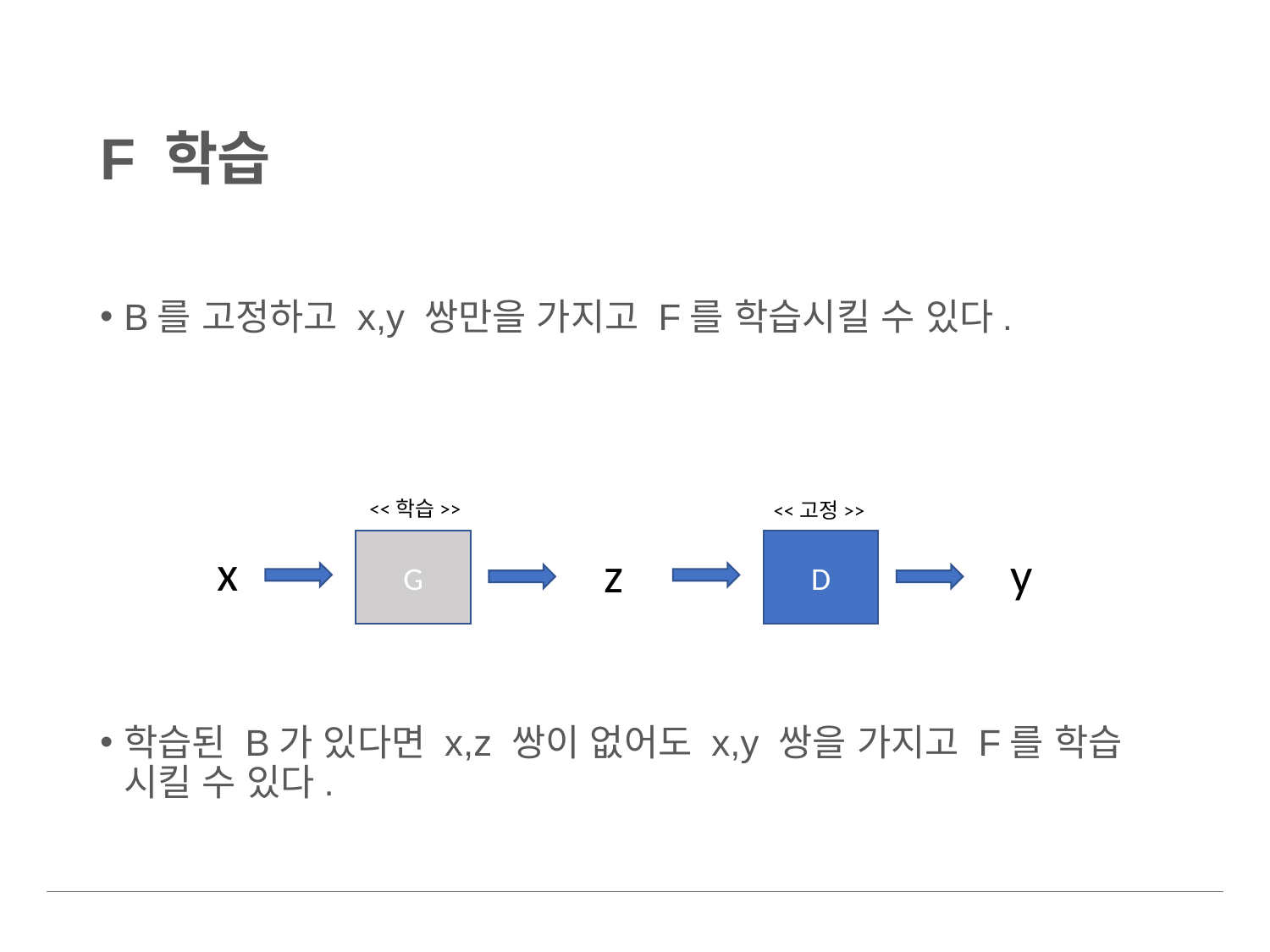

# F 학습
B를 고정하고 x,y 쌍만을 가지고 F를 학습시킬 수 있다.

학습된 B가 있다면 x,z 쌍이 없어도 x,y 쌍을 가지고 F를 학습 시킬 수 있다.
<<학습>>
<<고정>>
x
G
z
D
y